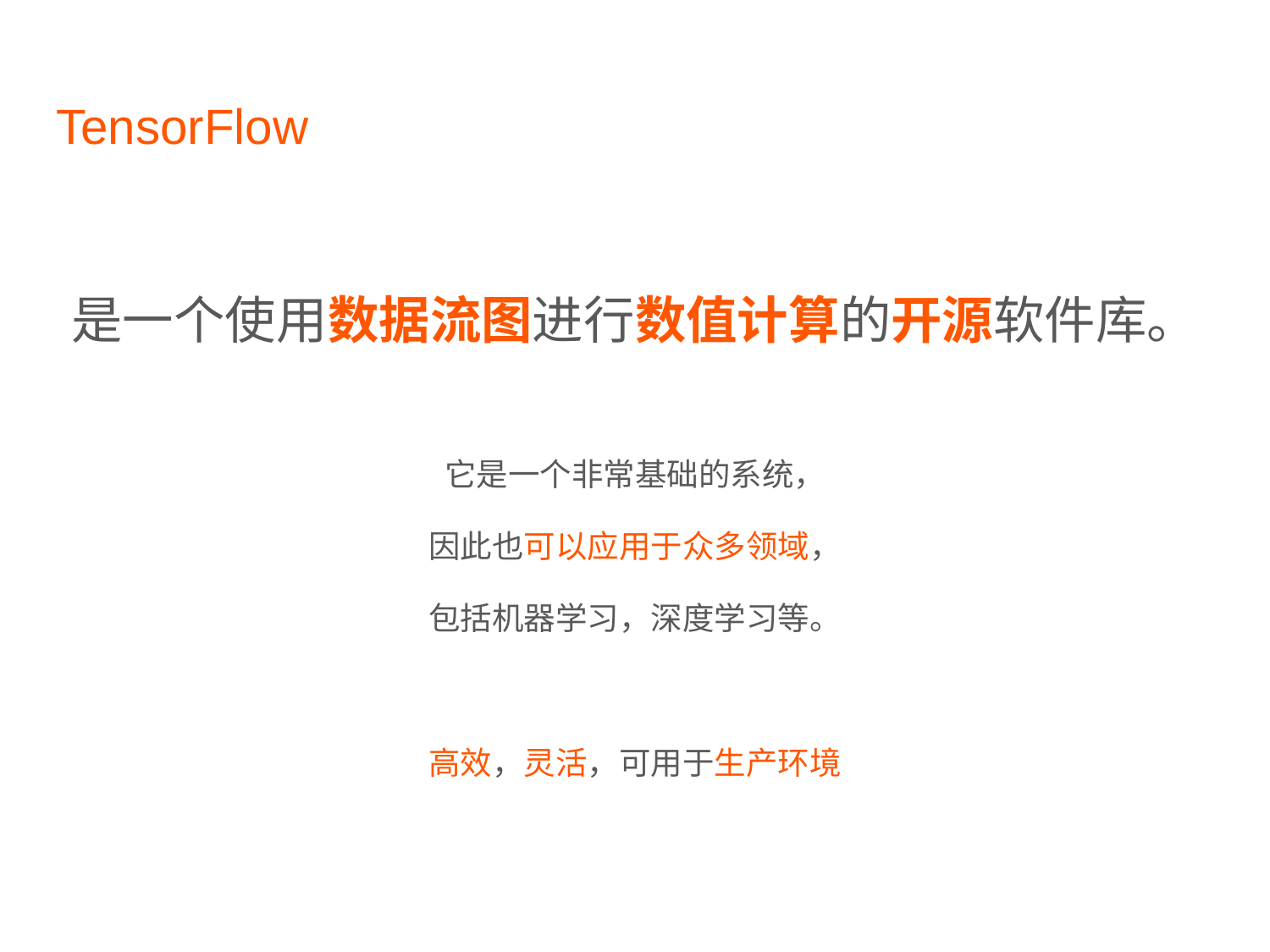

# TensorFlow
是一个使用数据流图进行数值计算的开源软件库。

它是一个非常基础的系统，
因此也可以应用于众多领域，
包括机器学习，深度学习等。

高效，灵活，可用于生产环境